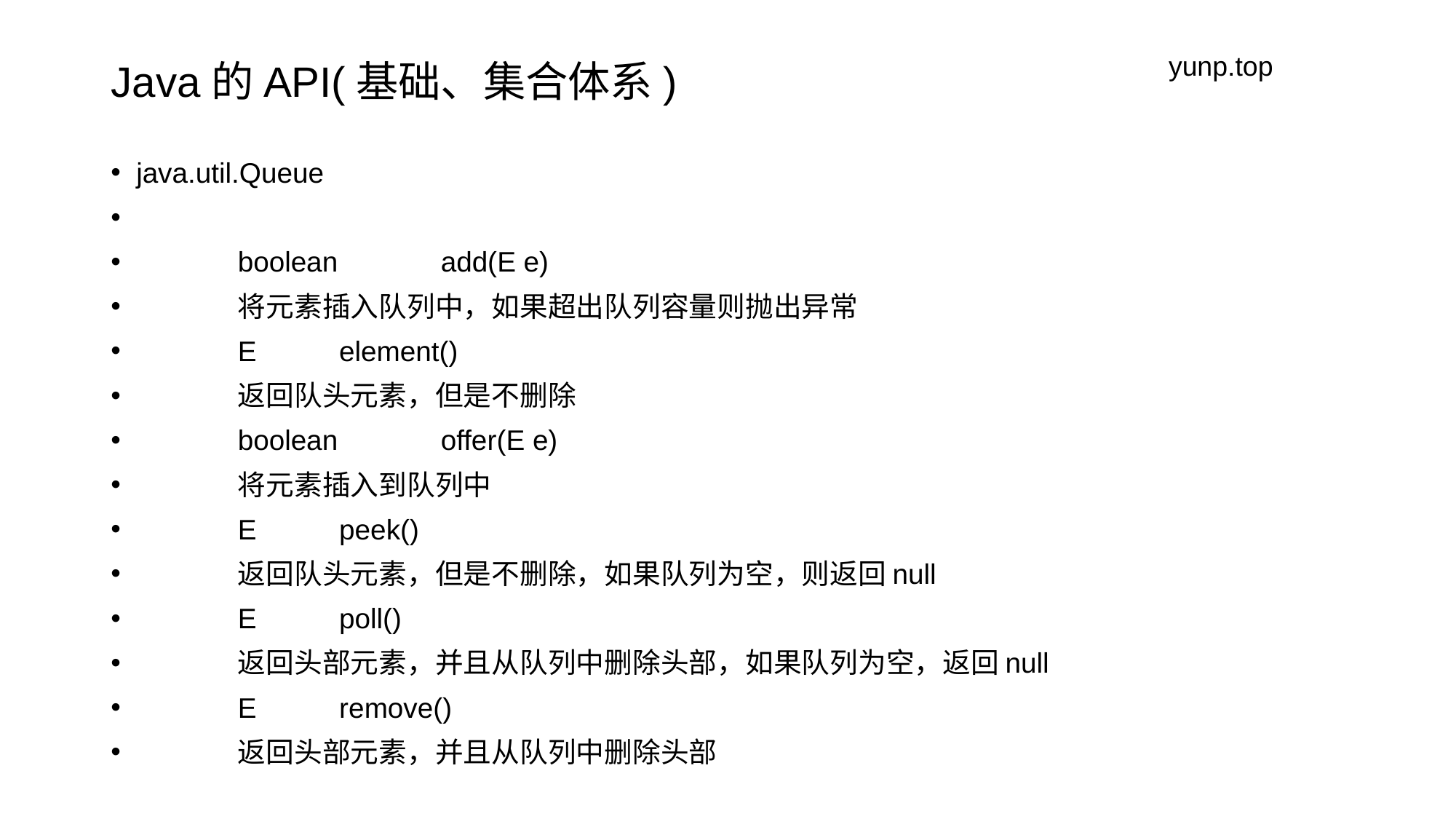

# Java的API(基础、集合体系)
yunp.top
java.util.Queue

	boolean 	add​(E e)
	将元素插入队列中，如果超出队列容量则抛出异常
	E 	element()
	返回队头元素，但是不删除
	boolean 	offer​(E e)
	将元素插入到队列中
	E 	peek()
	返回队头元素，但是不删除，如果队列为空，则返回null
	E 	poll()
	返回头部元素，并且从队列中删除头部，如果队列为空，返回null
	E 	remove()
	返回头部元素，并且从队列中删除头部